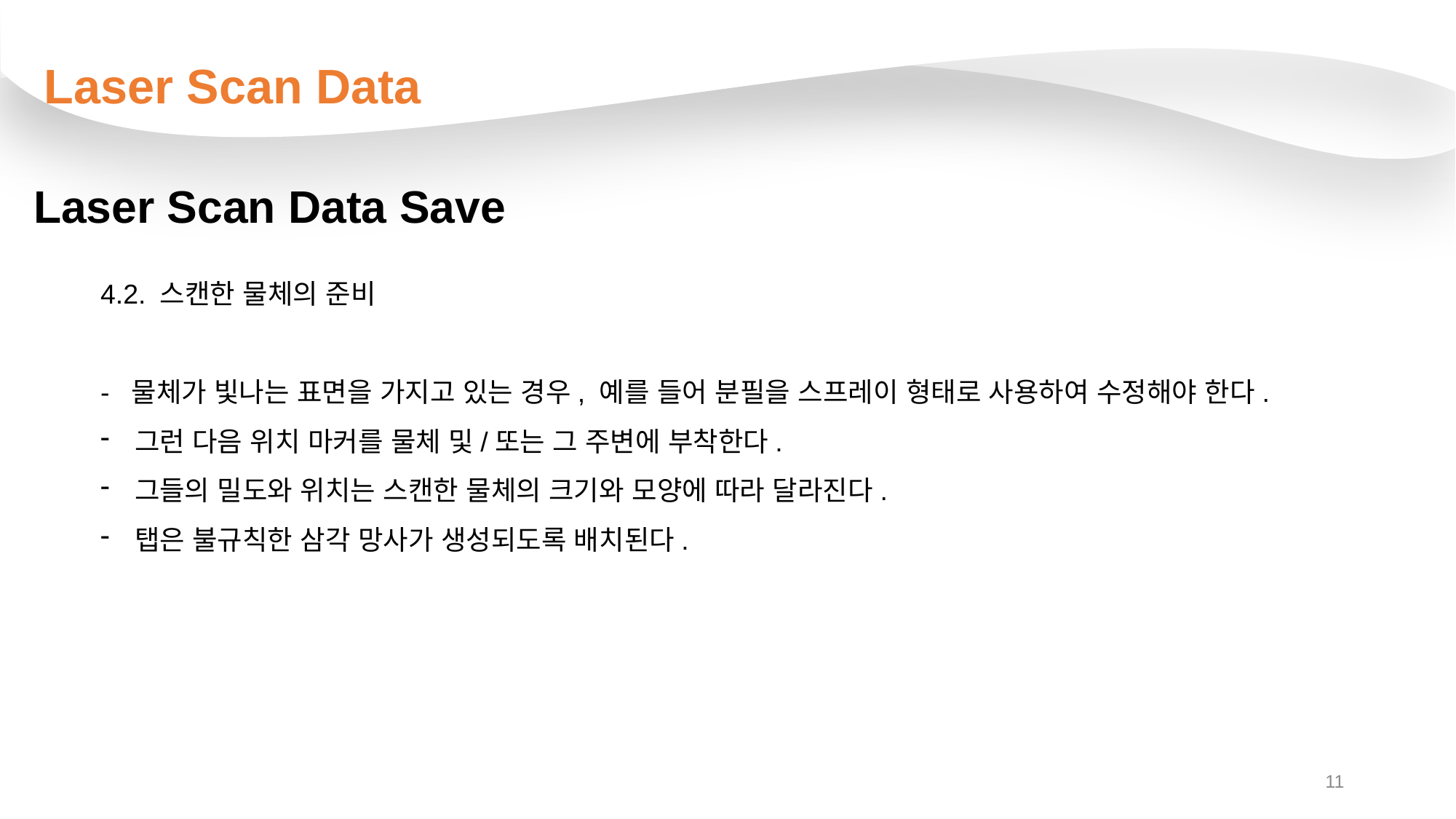

Laser Scan Data

Laser Scan Data Save
4.2. 스캔한 물체의 준비
-  물체가 빛나는 표면을 가지고 있는 경우, 예를 들어 분필을 스프레이 형태로 사용하여 수정해야 한다.
그런 다음 위치 마커를 물체 및/또는 그 주변에 부착한다.
그들의 밀도와 위치는 스캔한 물체의 크기와 모양에 따라 달라진다.
탭은 불규칙한 삼각 망사가 생성되도록 배치된다.
11